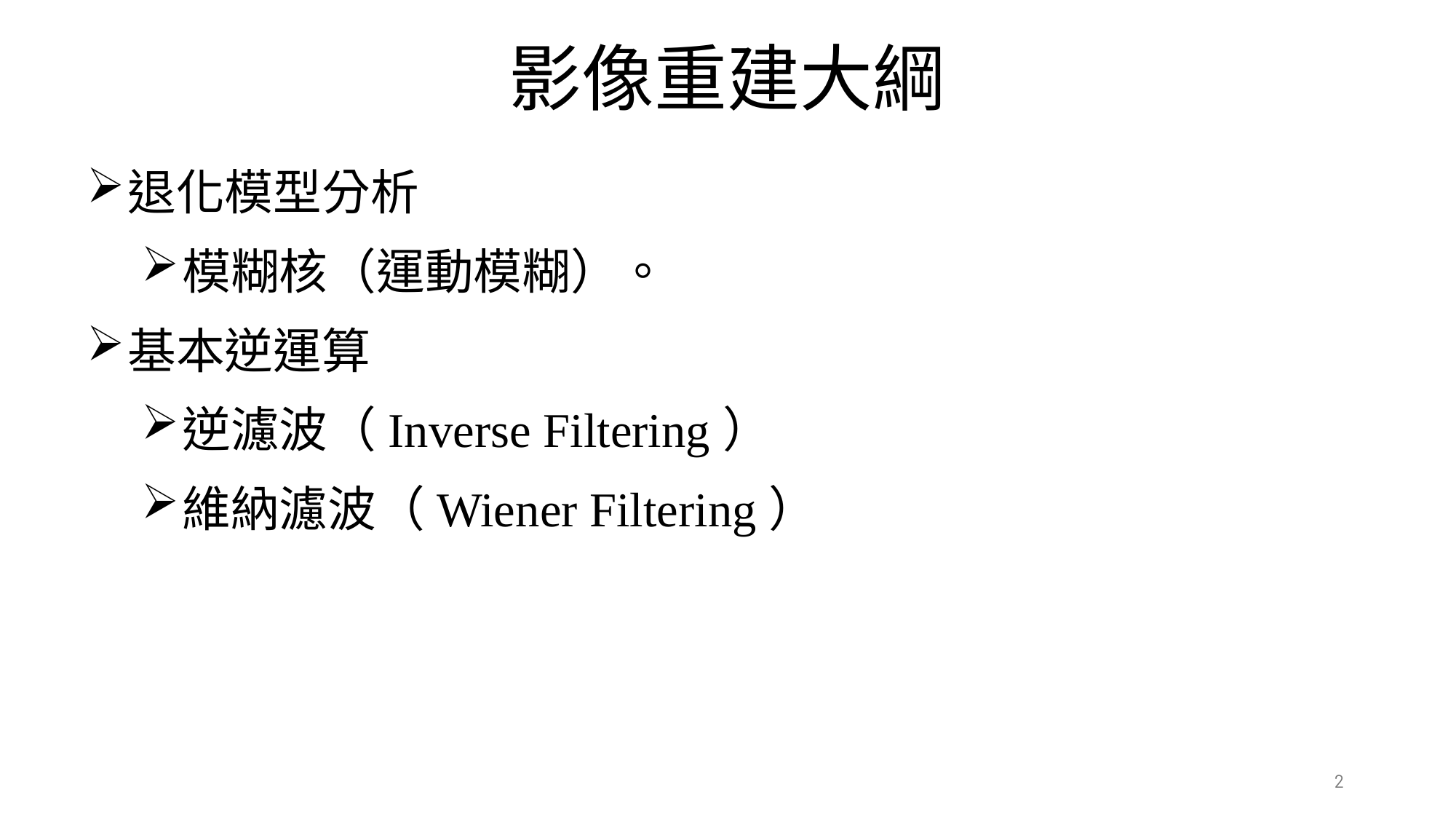

影像重建大綱
退化模型分析
模糊核（運動模糊）。
基本逆運算
逆濾波（Inverse Filtering）
維納濾波（Wiener Filtering）
2